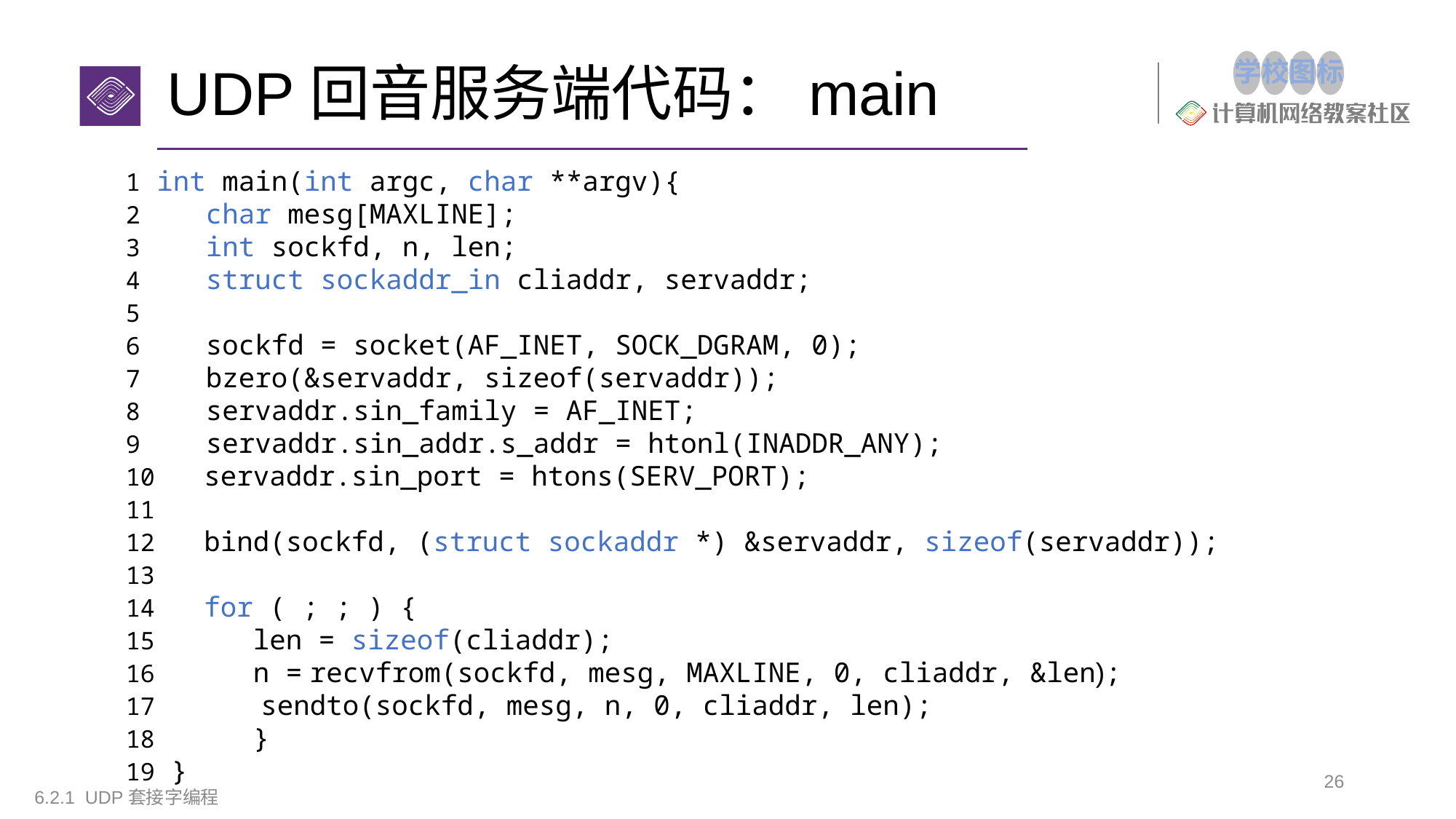

# UDP回音服务端代码：main
1 int main(int argc, char **argv){
2    char mesg[MAXLINE];
3    int sockfd, n, len;
4    struct sockaddr_in cliaddr, servaddr;
5
6    sockfd = socket(AF_INET, SOCK_DGRAM, 0);
7    bzero(&servaddr, sizeof(servaddr));
8    servaddr.sin_family = AF_INET;
9    servaddr.sin_addr.s_addr = htonl(INADDR_ANY);
10   servaddr.sin_port = htons(SERV_PORT);
11
12   bind(sockfd, (struct sockaddr *) &servaddr, sizeof(servaddr));
13
14   for ( ; ; ) {
15      len = sizeof(cliaddr);
16      n = recvfrom(sockfd, mesg, MAXLINE, 0, cliaddr, &len);
17       sendto(sockfd, mesg, n, 0, cliaddr, len);
18      }
19 }
26
6.2.1  UDP套接字编程